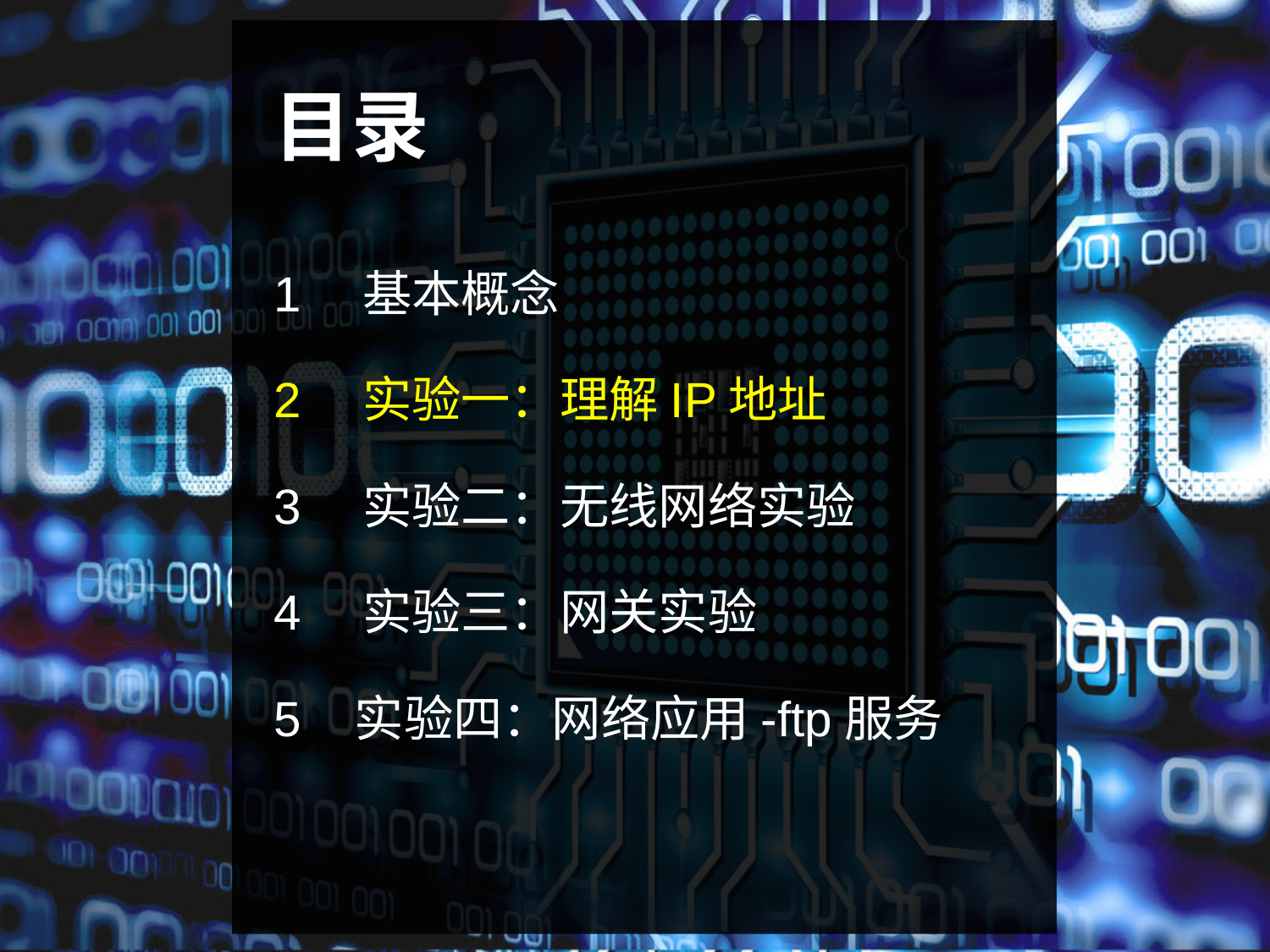

目录
1　基本概念
2　实验一：理解IP地址
3　实验二：无线网络实验
4　实验三：网关实验
5   实验四：网络应用-ftp服务